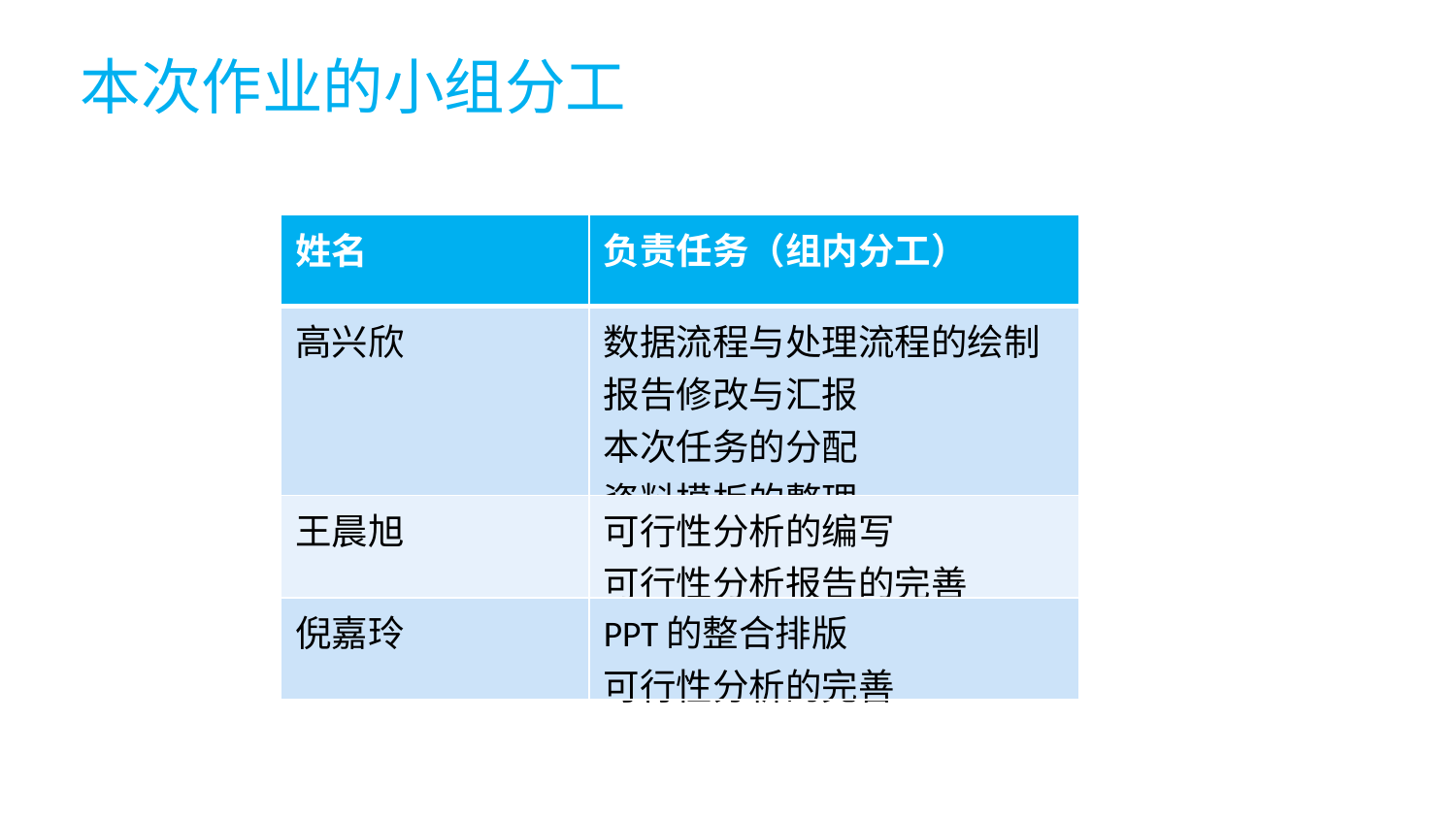

本次作业的小组分工
| 姓名 | 负责任务（组内分工） |
| --- | --- |
| 高兴欣 | 数据流程与处理流程的绘制 报告修改与汇报 本次任务的分配 资料模板的整理 |
| 王晨旭 | 可行性分析的编写 可行性分析报告的完善 |
| 倪嘉玲 | PPT的整合排版 可行性分析的完善 |